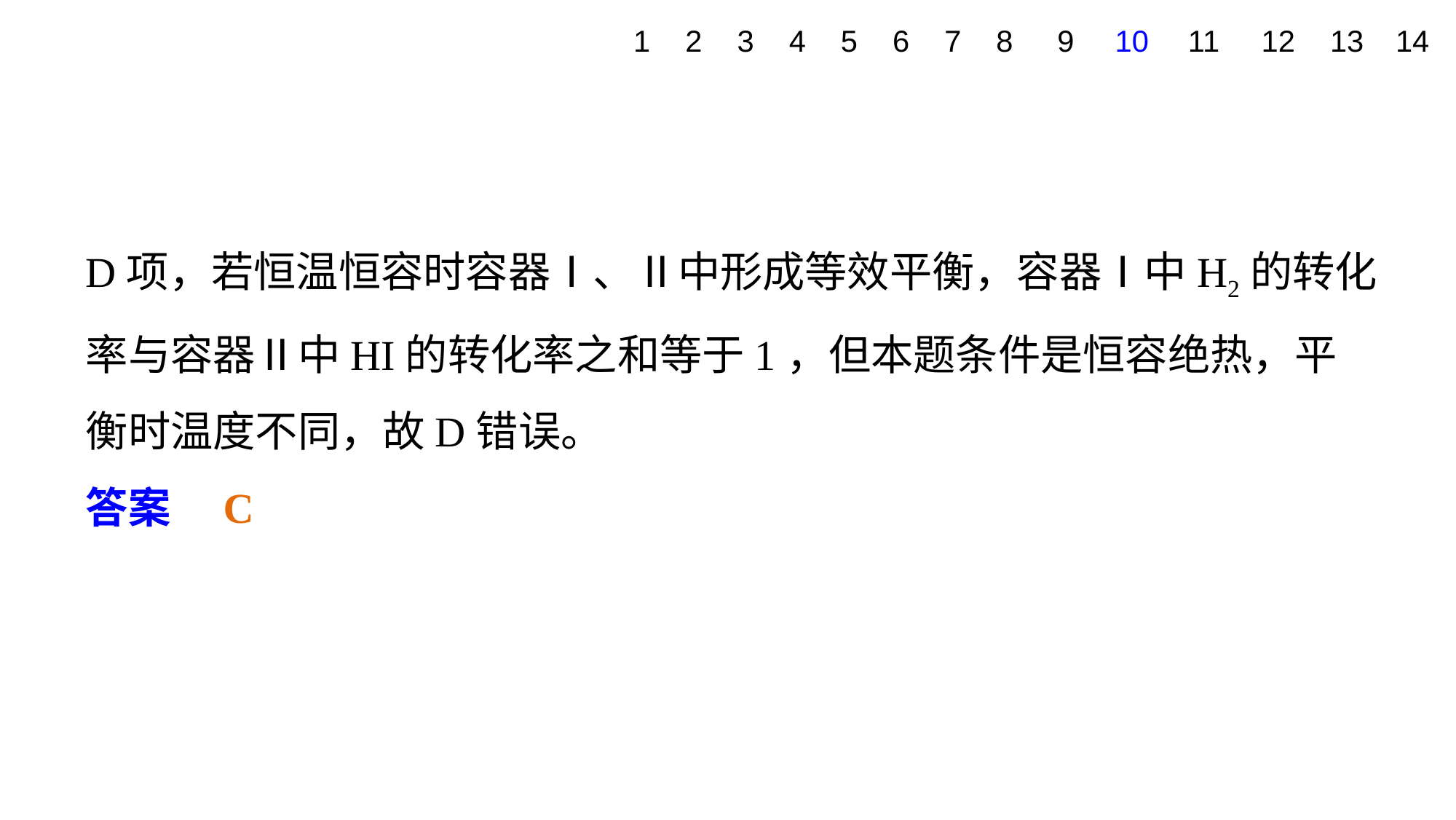

1
2
3
4
5
6
7
8
9
10
11
12
13
14
D项，若恒温恒容时容器Ⅰ、Ⅱ中形成等效平衡，容器Ⅰ中H2的转化率与容器Ⅱ中HI的转化率之和等于1，但本题条件是恒容绝热，平衡时温度不同，故D错误。
答案　C